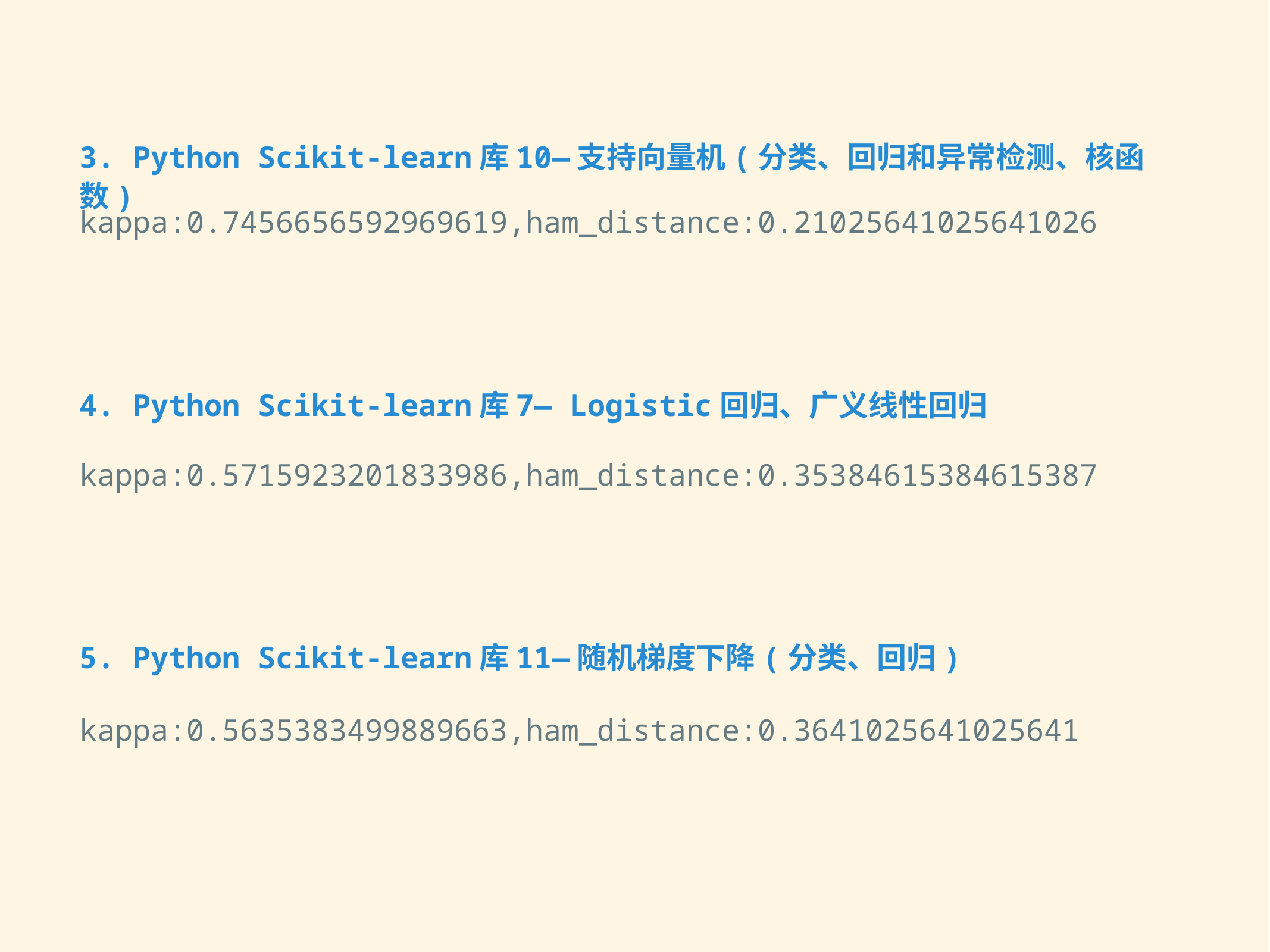

3. Python Scikit-learn库10—支持向量机(分类、回归和异常检测、核函数)

kappa:0.7456656592969619,ham_distance:0.21025641025641026
4. Python Scikit-learn库7— Logistic回归、广义线性回归
kappa:0.5715923201833986,ham_distance:0.35384615384615387
5. Python Scikit-learn库11—随机梯度下降(分类、回归)
kappa:0.5635383499889663,ham_distance:0.3641025641025641